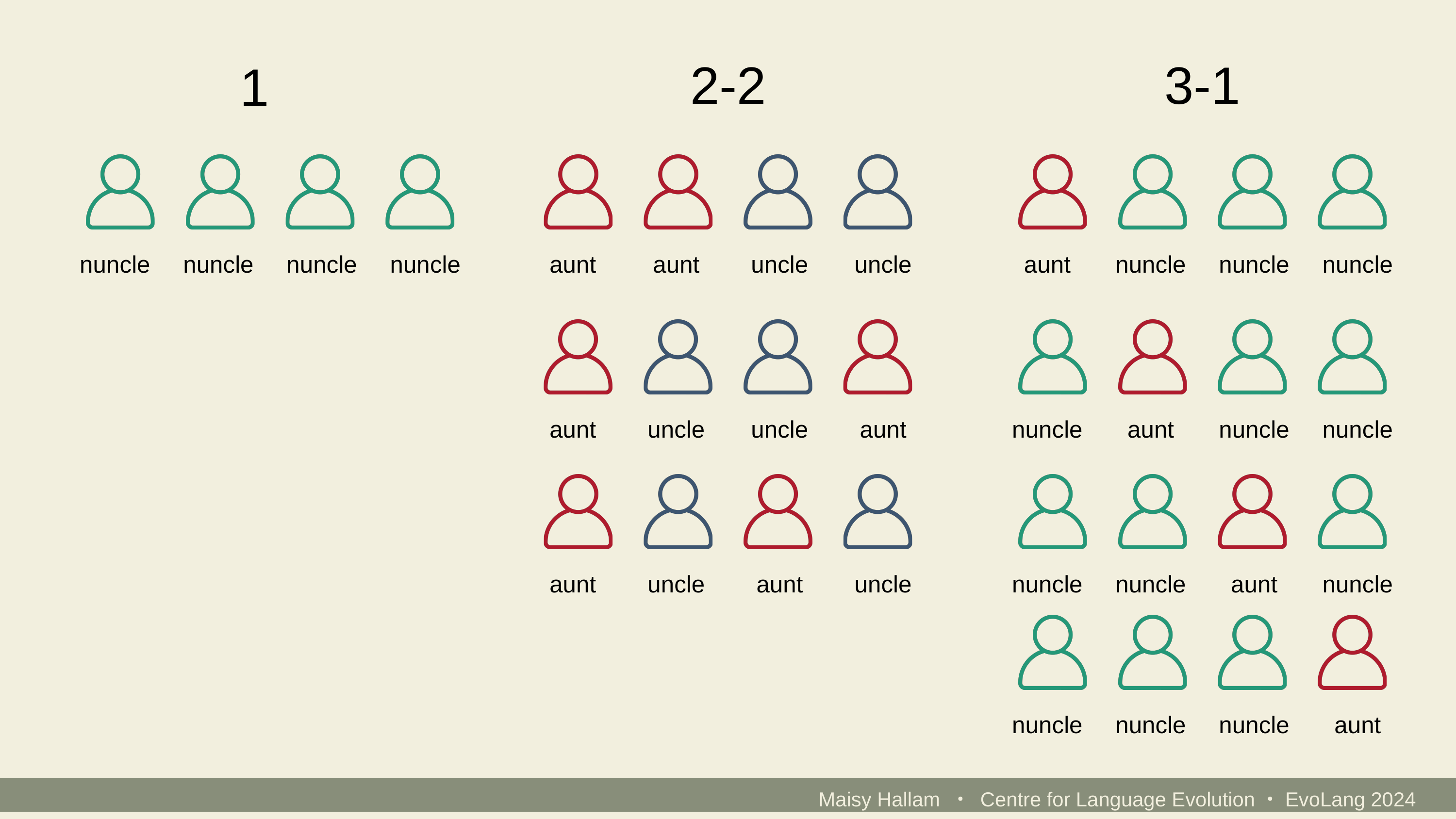

2-2
3-1
1

nuncle
nuncle
nuncle
nuncle
aunt
aunt
uncle
uncle
aunt
nuncle
nuncle
nuncle

aunt
uncle
uncle
aunt
nuncle
aunt
nuncle
nuncle

aunt
uncle
aunt
uncle
nuncle
nuncle
aunt
nuncle

nuncle
nuncle
nuncle
aunt

Maisy Hallam ・ Centre for Language Evolution・EvoLang 2024